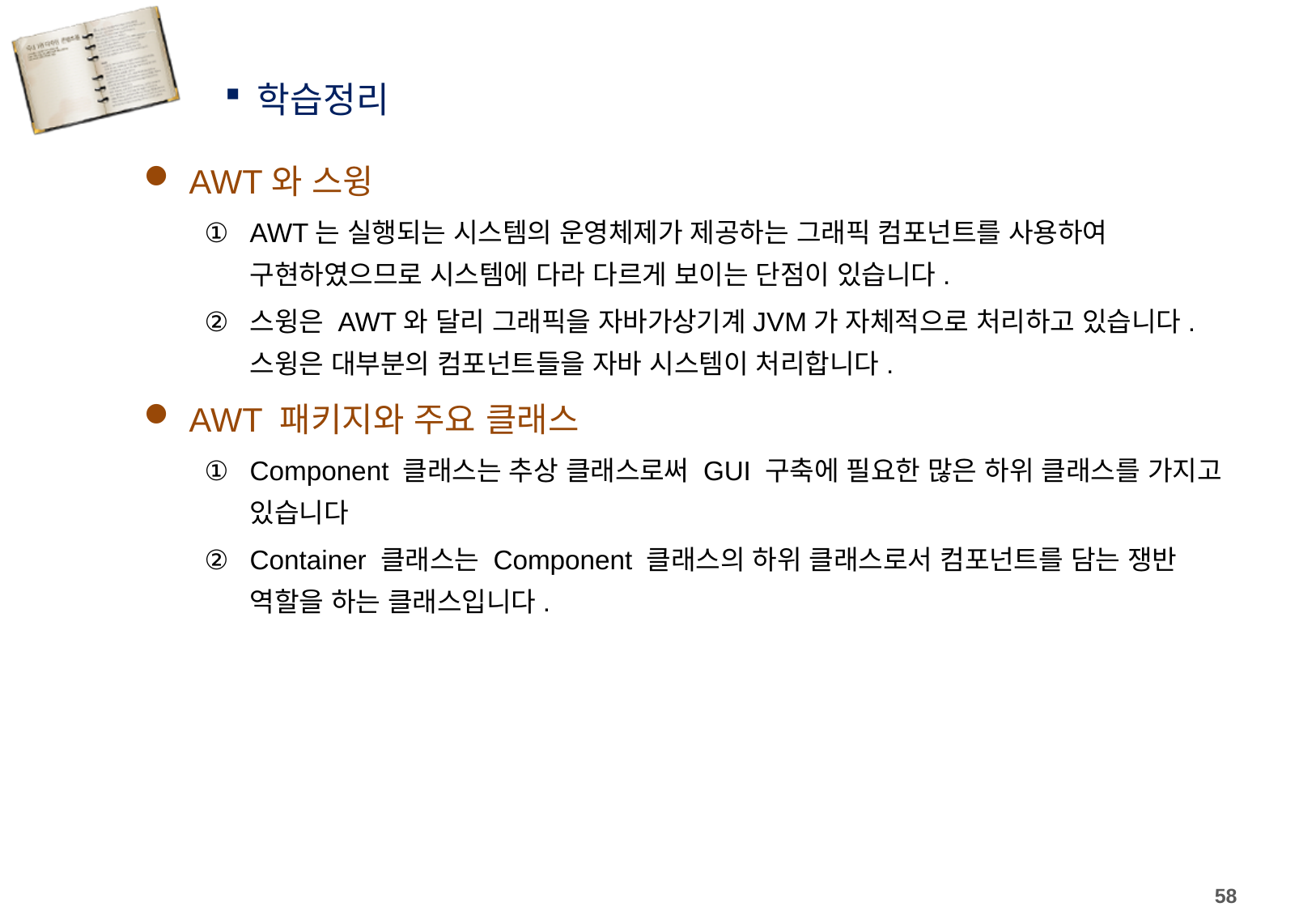

학습정리
AWT와 스윙
AWT는 실행되는 시스템의 운영체제가 제공하는 그래픽 컴포넌트를 사용하여 구현하였으므로 시스템에 다라 다르게 보이는 단점이 있습니다.
스윙은 AWT와 달리 그래픽을 자바가상기계JVM가 자체적으로 처리하고 있습니다. 스윙은 대부분의 컴포넌트들을 자바 시스템이 처리합니다.
AWT 패키지와 주요 클래스
Component 클래스는 추상 클래스로써 GUI 구축에 필요한 많은 하위 클래스를 가지고 있습니다
Container 클래스는 Component 클래스의 하위 클래스로서 컴포넌트를 담는 쟁반 역할을 하는 클래스입니다.
58